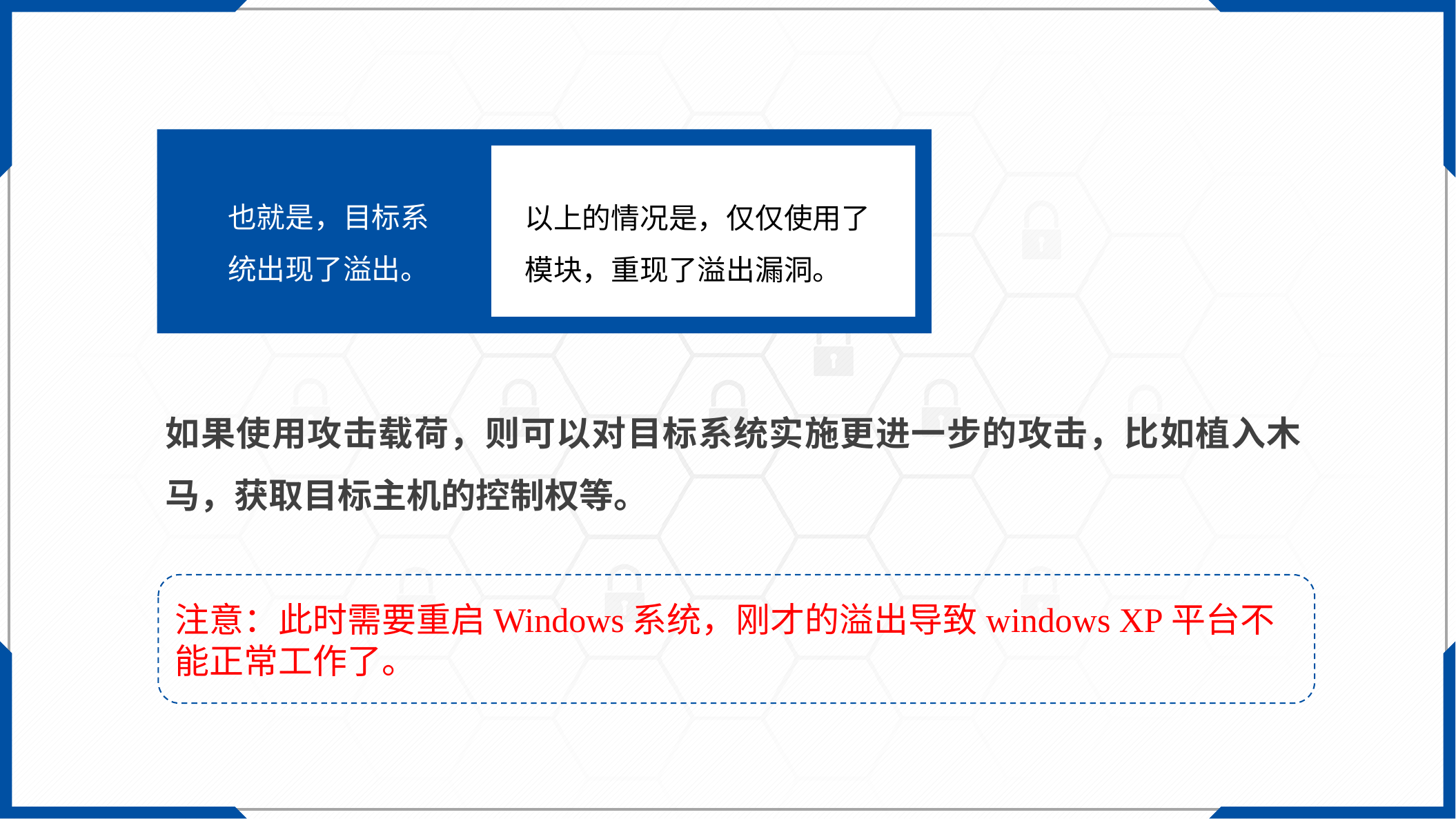

也就是，目标系统出现了溢出。

以上的情况是，仅仅使用了模块，重现了溢出漏洞。
如果使用攻击载荷，则可以对目标系统实施更进一步的攻击，比如植入木马，获取目标主机的控制权等。
注意：此时需要重启Windows系统，刚才的溢出导致windows XP平台不能正常工作了。